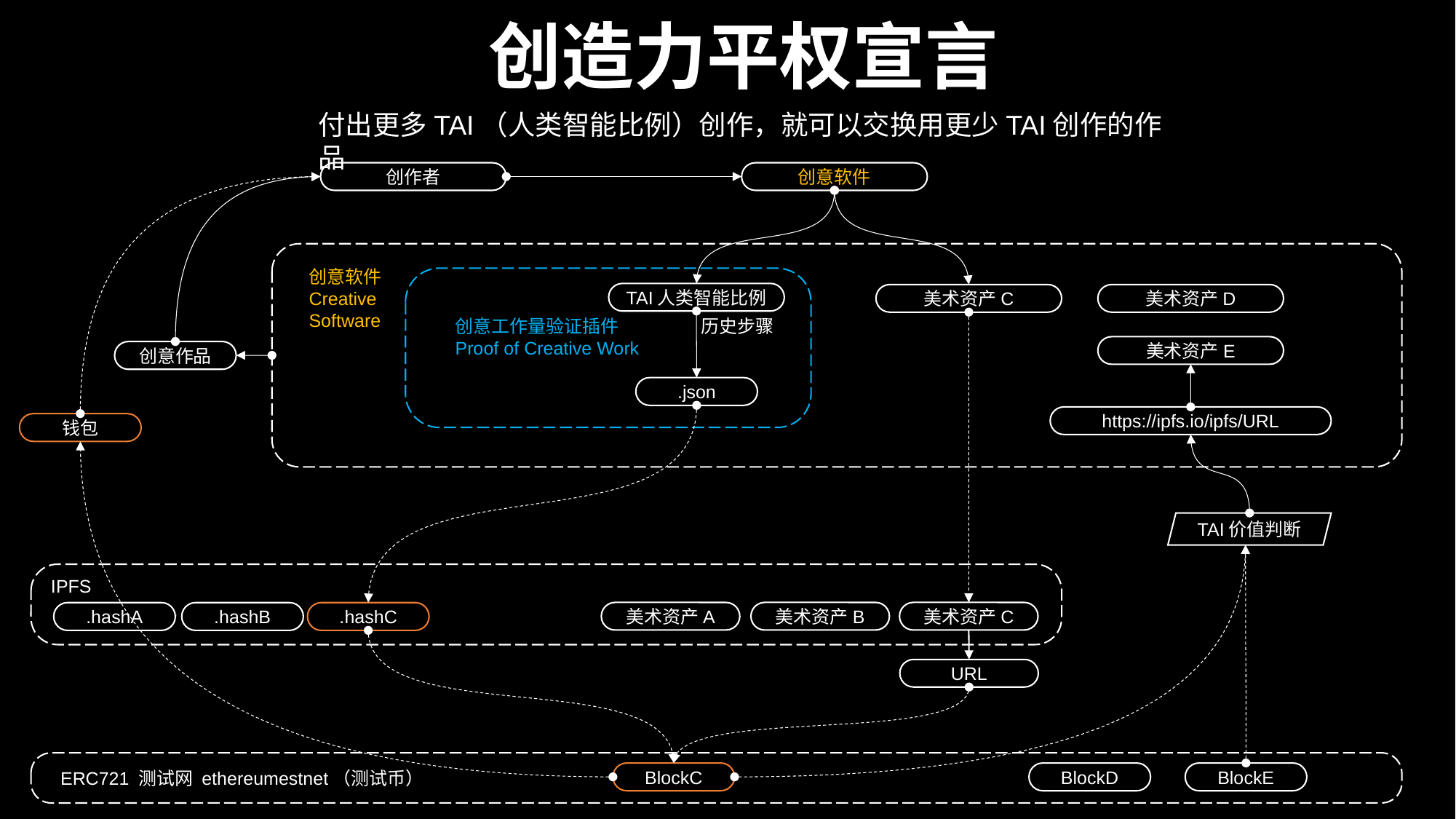

创造力平权宣言
付出更多TAI（人类智能比例）创作，就可以交换用更少TAI创作的作品
创作者
创意软件

创意软件
Creative
Software

TAI人类智能比例
美术资产C
美术资产D
创意工作量验证插件
Proof of Creative Work
历史步骤
美术资产E
创意作品
.json
https://ipfs.io/ipfs/URL
钱包
TAI价值判断

IPFS
美术资产A
美术资产B
美术资产C
.hashA
.hashB
.hashC
URL

ERC721 测试网 ethereumestnet（测试币）
BlockC
BlockD
BlockE